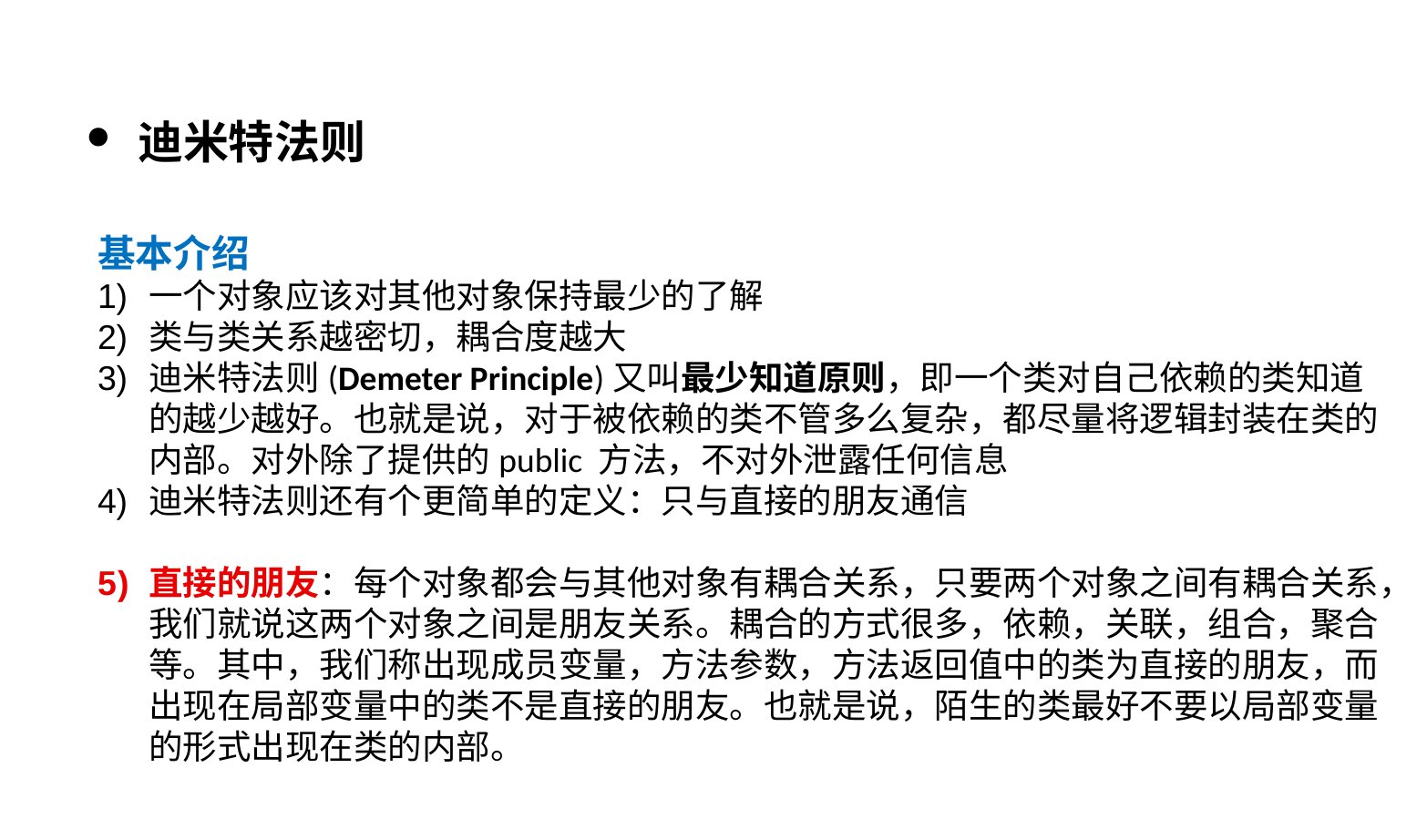

迪米特法则

基本介绍
一个对象应该对其他对象保持最少的了解
类与类关系越密切，耦合度越大
迪米特法则(Demeter Principle)又叫最少知道原则，即一个类对自己依赖的类知道的越少越好。也就是说，对于被依赖的类不管多么复杂，都尽量将逻辑封装在类的内部。对外除了提供的public 方法，不对外泄露任何信息
迪米特法则还有个更简单的定义：只与直接的朋友通信

直接的朋友：每个对象都会与其他对象有耦合关系，只要两个对象之间有耦合关系，我们就说这两个对象之间是朋友关系。耦合的方式很多，依赖，关联，组合，聚合等。其中，我们称出现成员变量，方法参数，方法返回值中的类为直接的朋友，而出现在局部变量中的类不是直接的朋友。也就是说，陌生的类最好不要以局部变量的形式出现在类的内部。